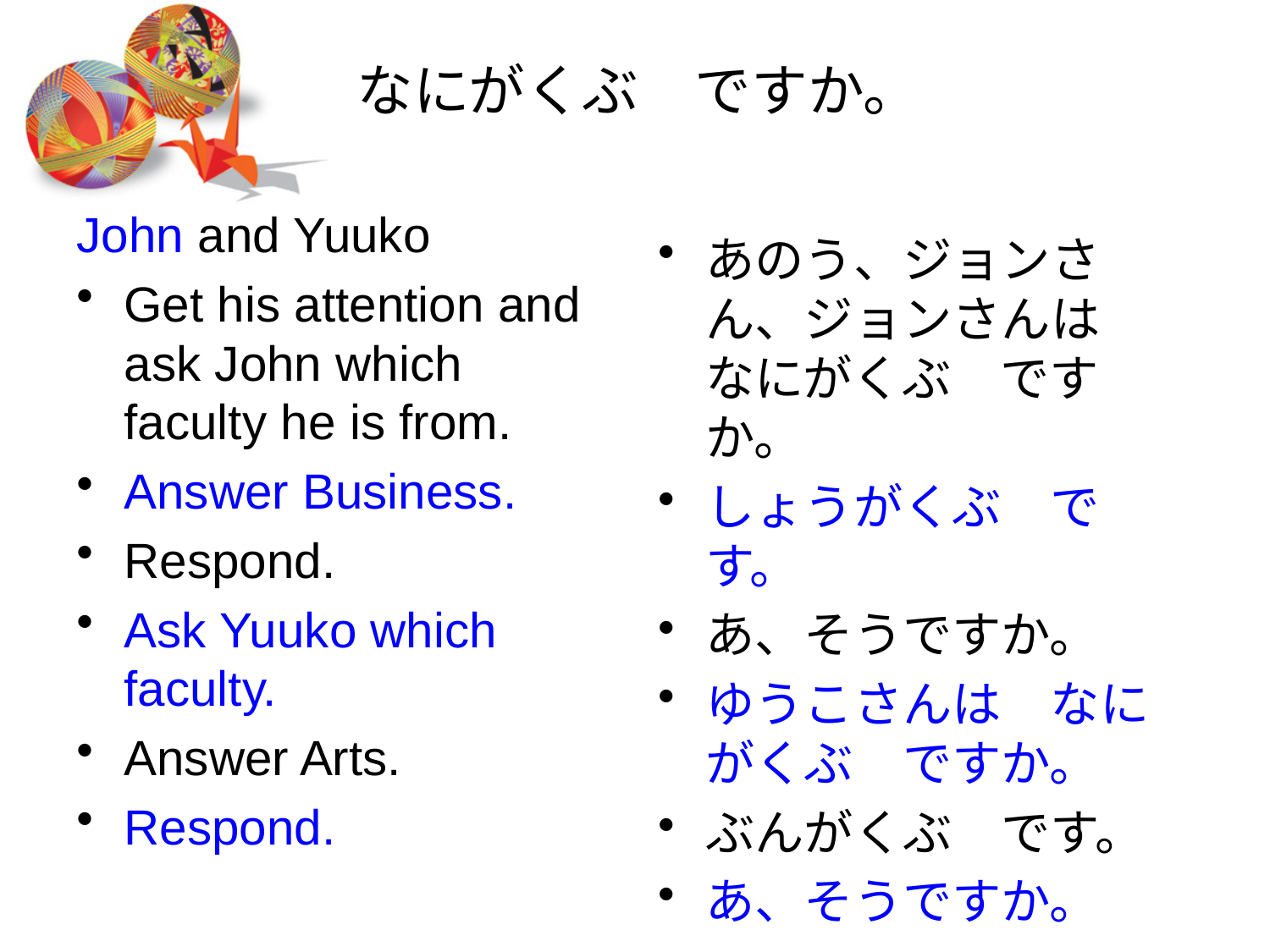

# なにがくぶ　ですか。
John and Yuuko
Get his attention and ask John which faculty he is from.
Answer Business.
Respond.
Ask Yuuko which faculty.
Answer Arts.
Respond.

あのう、ジョンさん、ジョンさんは　なにがくぶ　ですか。
しょうがくぶ　です。
あ、そうですか。
ゆうこさんは　なにがくぶ　ですか。
ぶんがくぶ　です。
あ、そうですか。